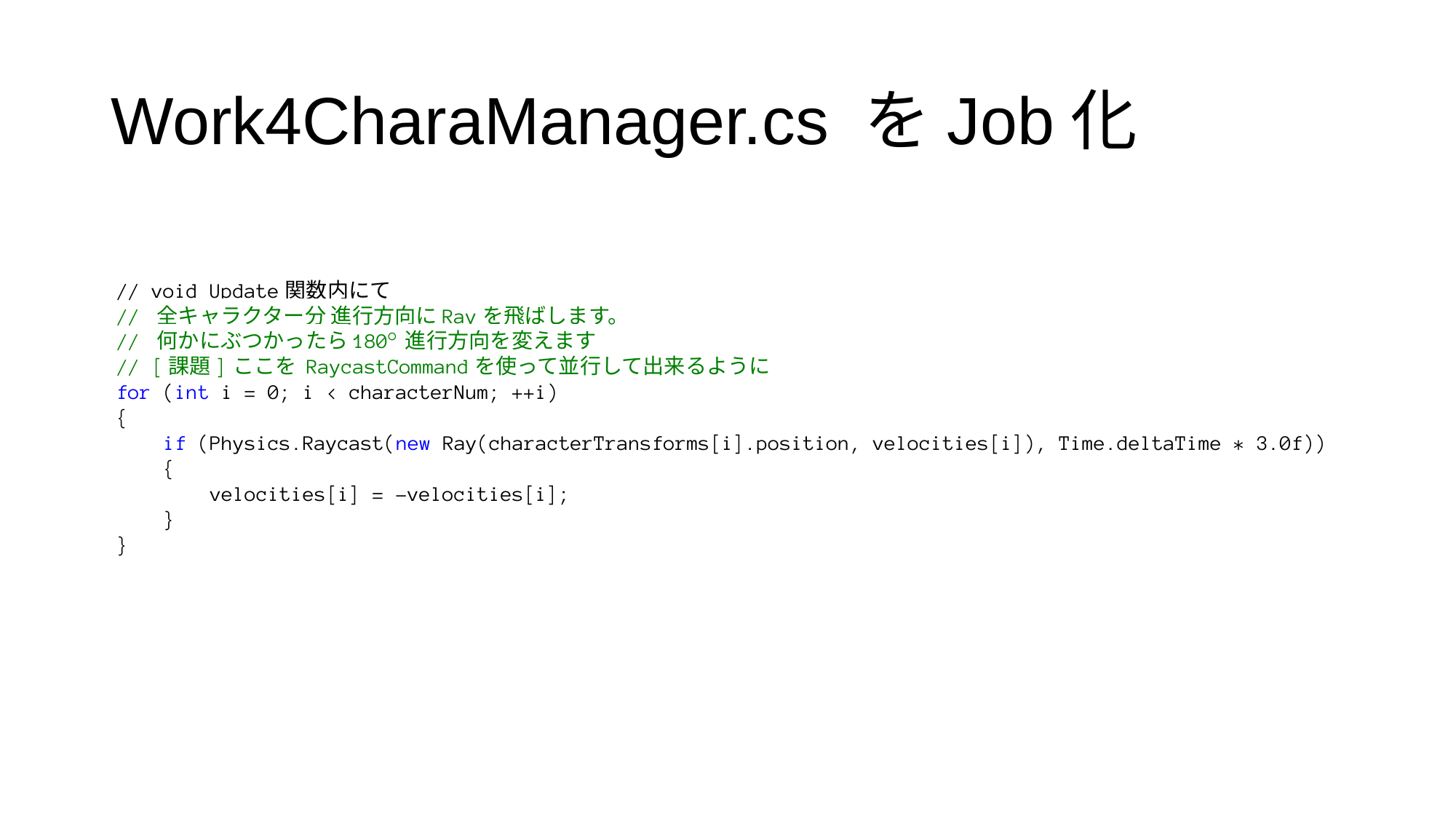

# Work4CharaManager.cs をJob化
// void Update関数内にて
// 全キャラクター分 進行方向にRayを飛ばします。
// 何かにぶつかったら180°進行方向を変えます
// [課題]ここを RaycastCommandを使って並行して出来るように
for (int i = 0; i < characterNum; ++i)
{
    if (Physics.Raycast(new Ray(characterTransforms[i].position, velocities[i]), Time.deltaTime * 3.0f))
    {
        velocities[i] = -velocities[i];
    }
}